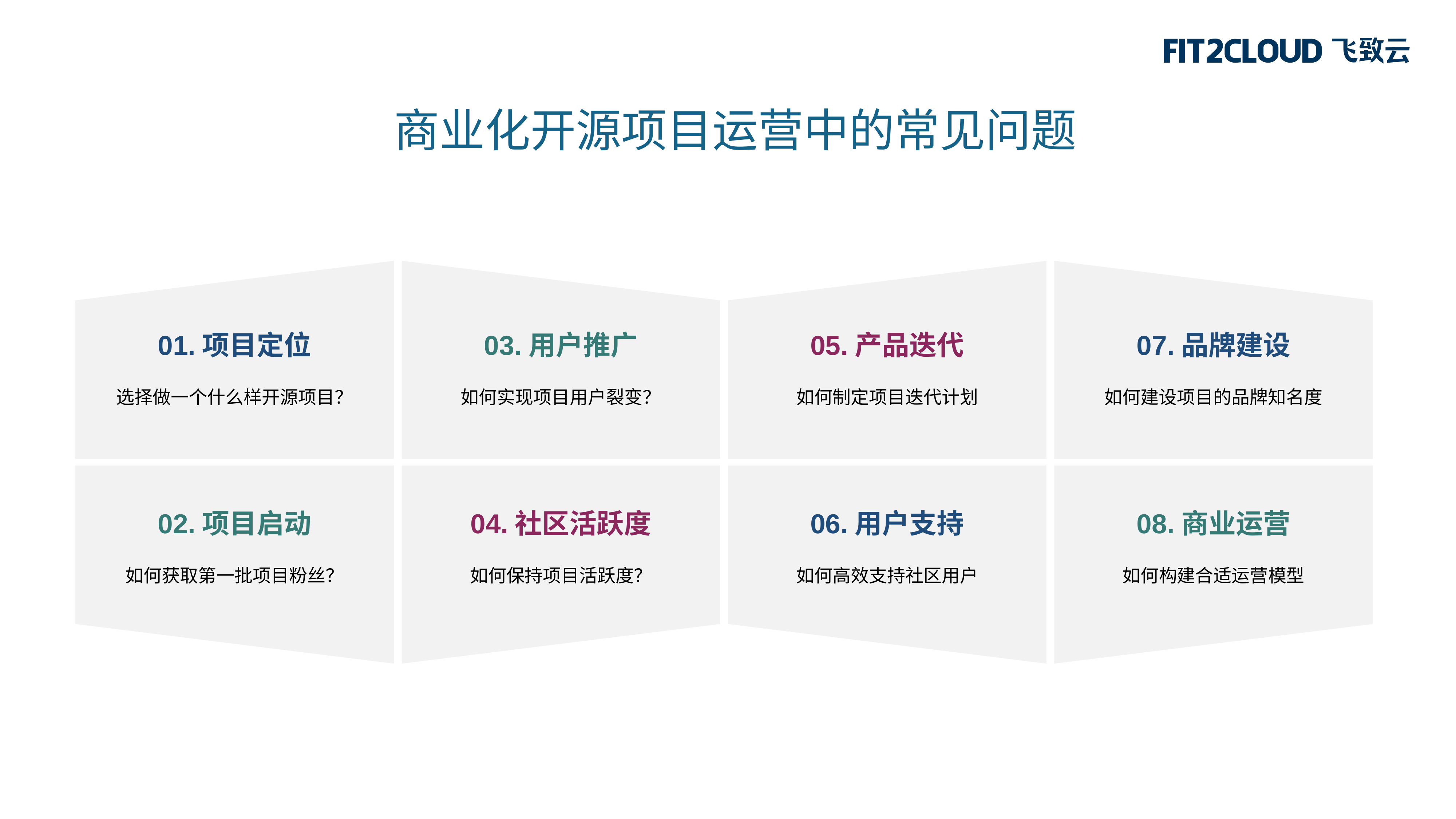

商业化开源项目运营中的常见问题

01.项目定位
03.用户推广
05.产品迭代
07.品牌建设
选择做一个什么样开源项目？
如何实现项目用户裂变？
如何制定项目迭代计划
如何建设项目的品牌知名度

02.项目启动
04.社区活跃度
06.用户支持
08.商业运营
如何获取第一批项目粉丝？
如何保持项目活跃度？
如何高效支持社区用户
如何构建合适运营模型